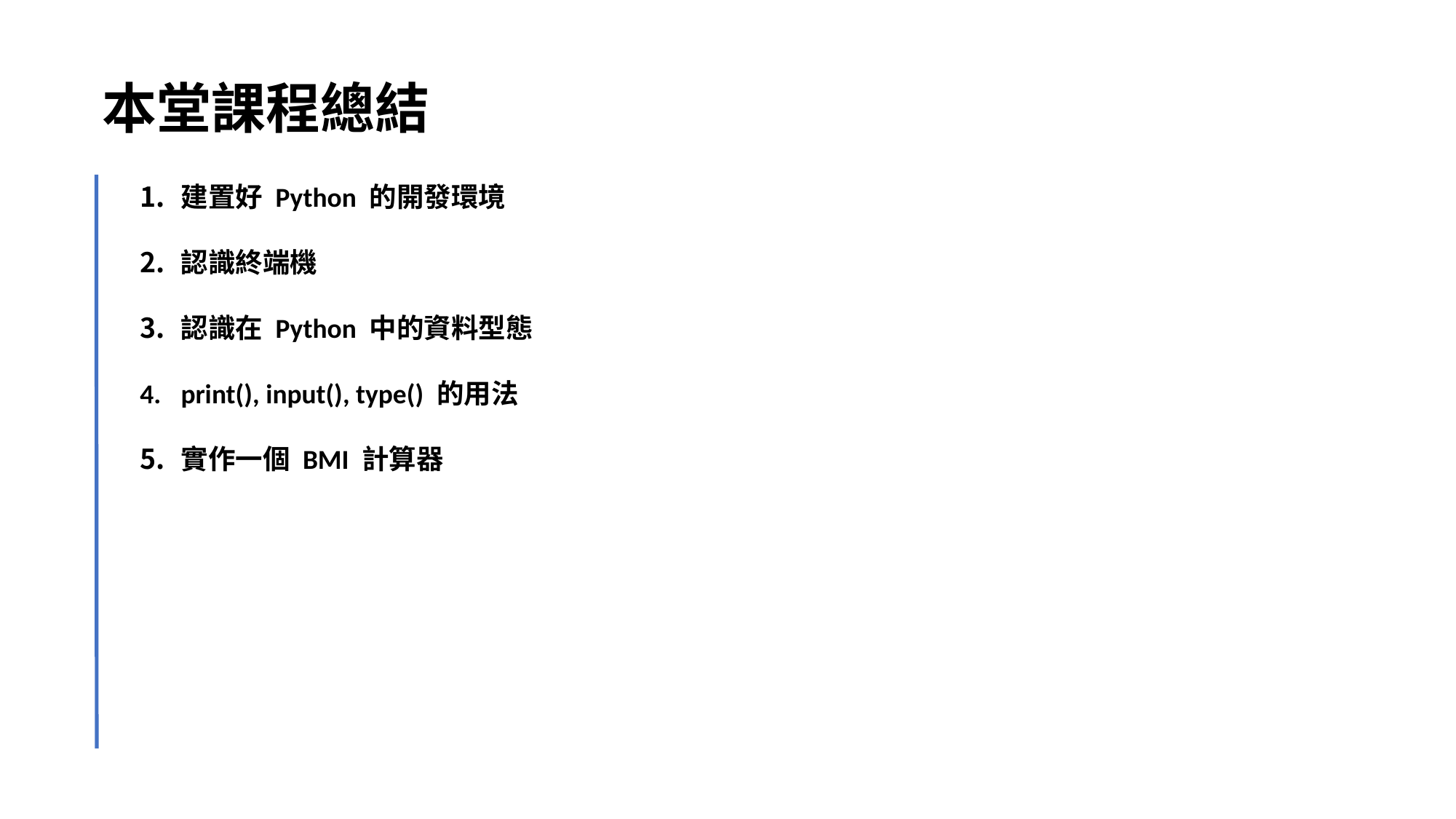

本堂課程總結

建置好 Python 的開發環境

認識終端機

認識在 Python 中的資料型態

print(), input(), type() 的用法

實作一個 BMI 計算器